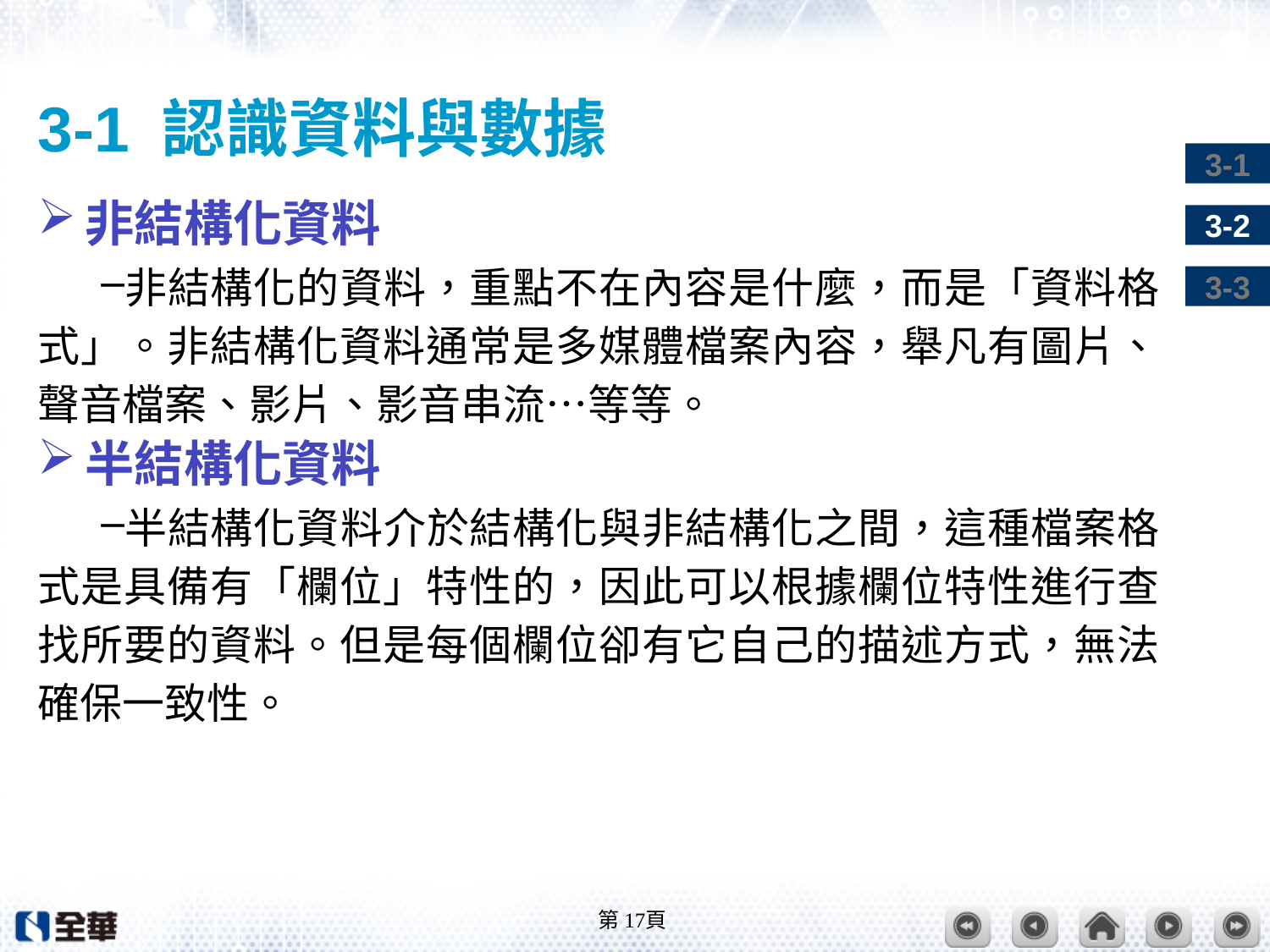

# 3-1 認識資料與數據
非結構化資料
非結構化的資料，重點不在內容是什麼，而是「資料格式」。非結構化資料通常是多媒體檔案內容，舉凡有圖片、聲音檔案、影片、影音串流…等等。
半結構化資料
半結構化資料介於結構化與非結構化之間，這種檔案格式是具備有「欄位」特性的，因此可以根據欄位特性進行查找所要的資料。但是每個欄位卻有它自己的描述方式，無法確保一致性。